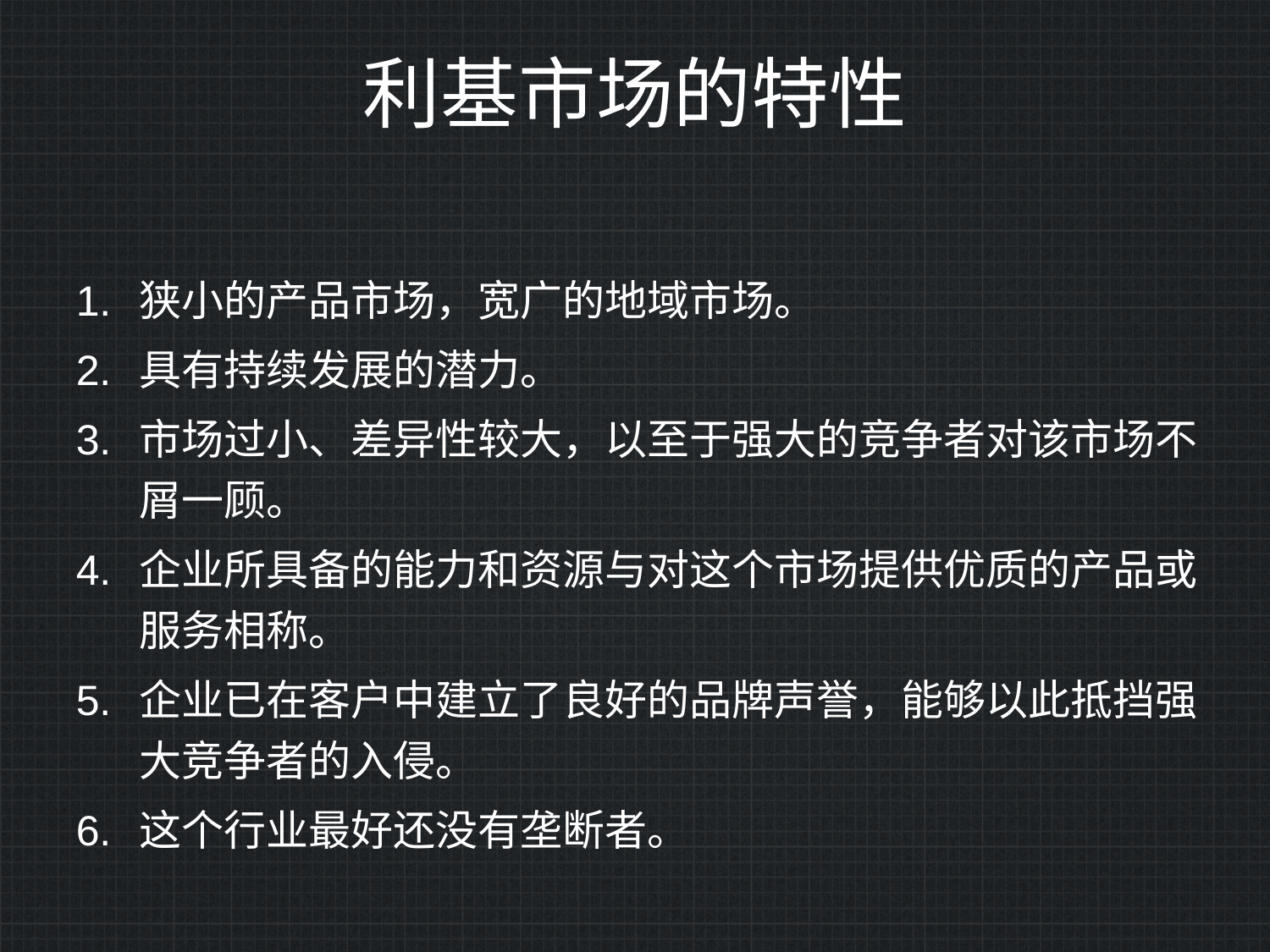

# 利基市场的特性
狭小的产品市场，宽广的地域市场。
具有持续发展的潜力。
市场过小、差异性较大，以至于强大的竞争者对该市场不屑一顾。
企业所具备的能力和资源与对这个市场提供优质的产品或服务相称。
企业已在客户中建立了良好的品牌声誉，能够以此抵挡强大竞争者的入侵。
这个行业最好还没有垄断者。